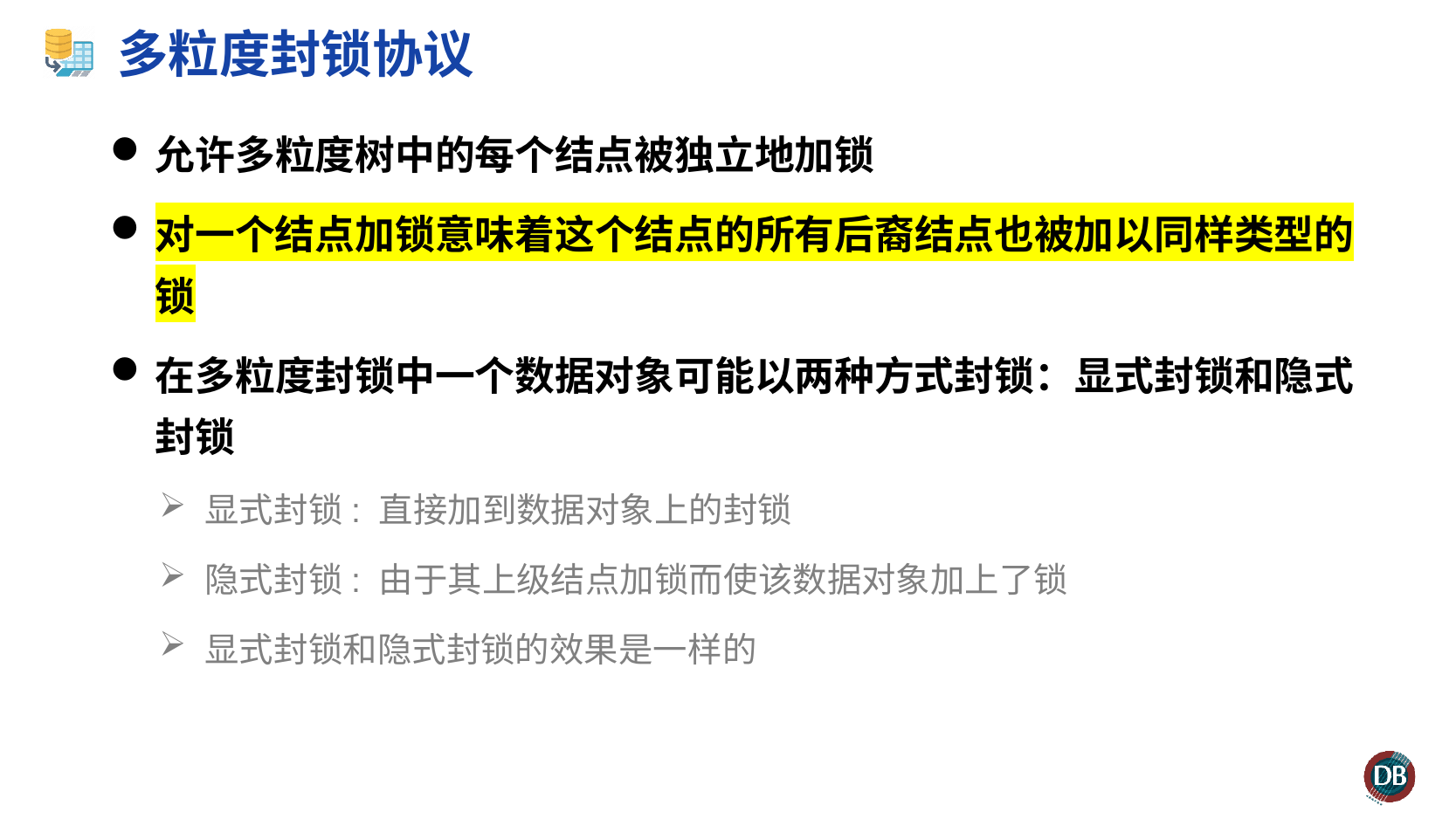

# 多粒度封锁协议
允许多粒度树中的每个结点被独立地加锁
对一个结点加锁意味着这个结点的所有后裔结点也被加以同样类型的锁
在多粒度封锁中一个数据对象可能以两种方式封锁：显式封锁和隐式封锁
显式封锁: 直接加到数据对象上的封锁
隐式封锁: 由于其上级结点加锁而使该数据对象加上了锁
显式封锁和隐式封锁的效果是一样的